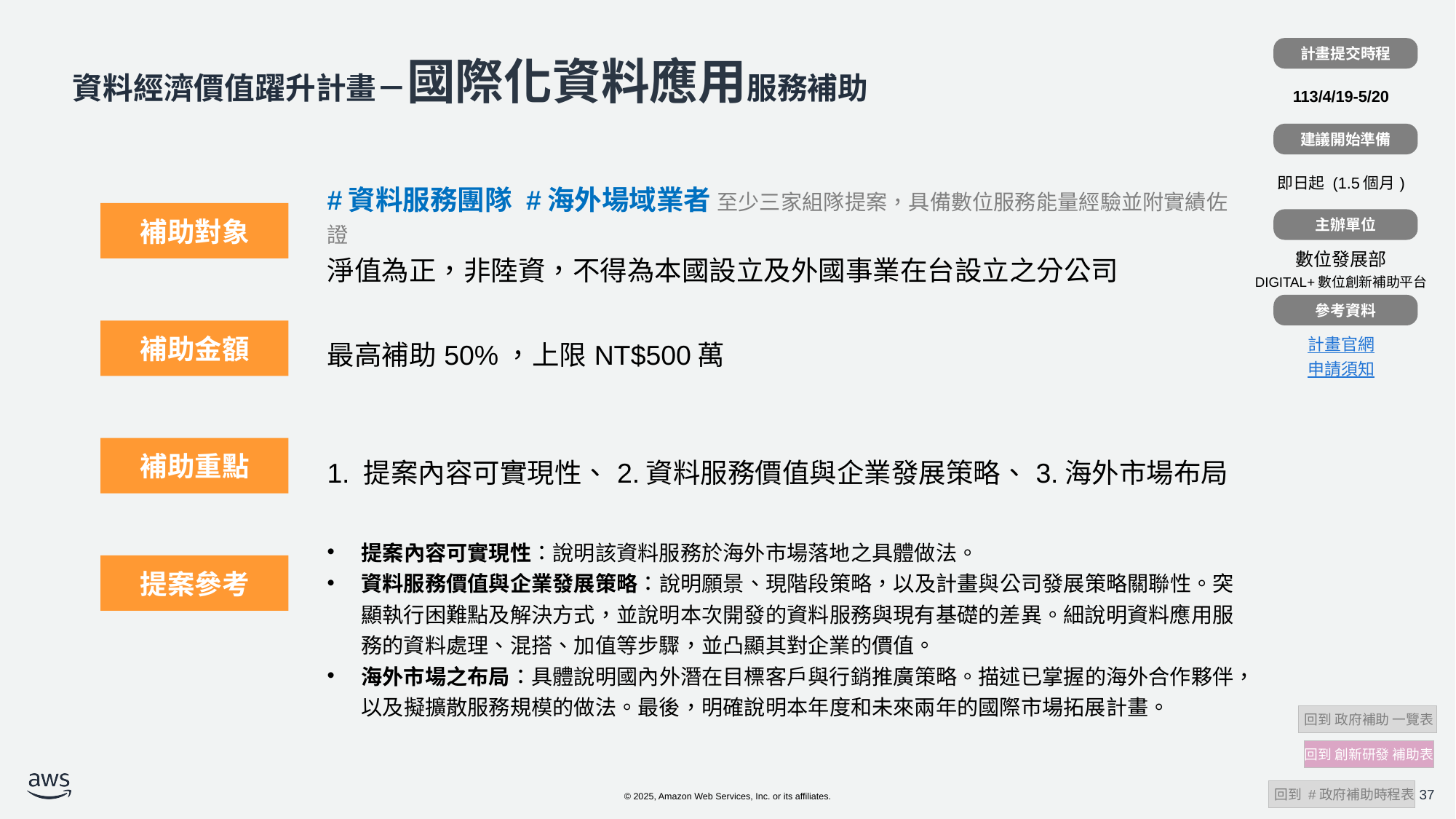

計畫提交時程
|  |
| --- |
| 113/4/19-5/20 |
|  |
| 即日起 (1.5個月) |
|  |
| 數位發展部 DIGITAL+數位創新補助平台 |
|  |
| 計畫官網 申請須知 |
# 資料經濟價值躍升計畫－國際化資料應用服務補助
建議開始準備
| 計畫補助對象 | #資料服務團隊 #海外場域業者 至少三家組隊提案，具備數位服務能量經驗並附實績佐證 淨值為正，非陸資，不得為本國設立及外國事業在台設立之分公司 |
| --- | --- |
| 計畫補助金額 | 最高補助50%，上限NT$500萬 |
| 計畫補助條件 | 1. 提案內容可實現性、2.資料服務價值與企業發展策略、3.海外市場布局 |
|  | 提案內容可實現性：說明該資料服務於海外市場落地之具體做法。 資料服務價值與企業發展策略：說明願景、現階段策略，以及計畫與公司發展策略關聯性。突顯執行困難點及解決方式，並說明本次開發的資料服務與現有基礎的差異。細說明資料應用服務的資料處理、混搭、加值等步驟，並凸顯其對企業的價值。 海外市場之布局：具體說明國內外潛在目標客戶與行銷推廣策略。描述已掌握的海外合作夥伴，以及擬擴散服務規模的做法。最後，明確說明本年度和未來兩年的國際市場拓展計畫。 |
補助對象
主辦單位
參考資料
補助金額
補助重點
提案參考
 回到 政府補助 一覽表
回到 創新研發 補助表
 回到 #政府補助時程表
37